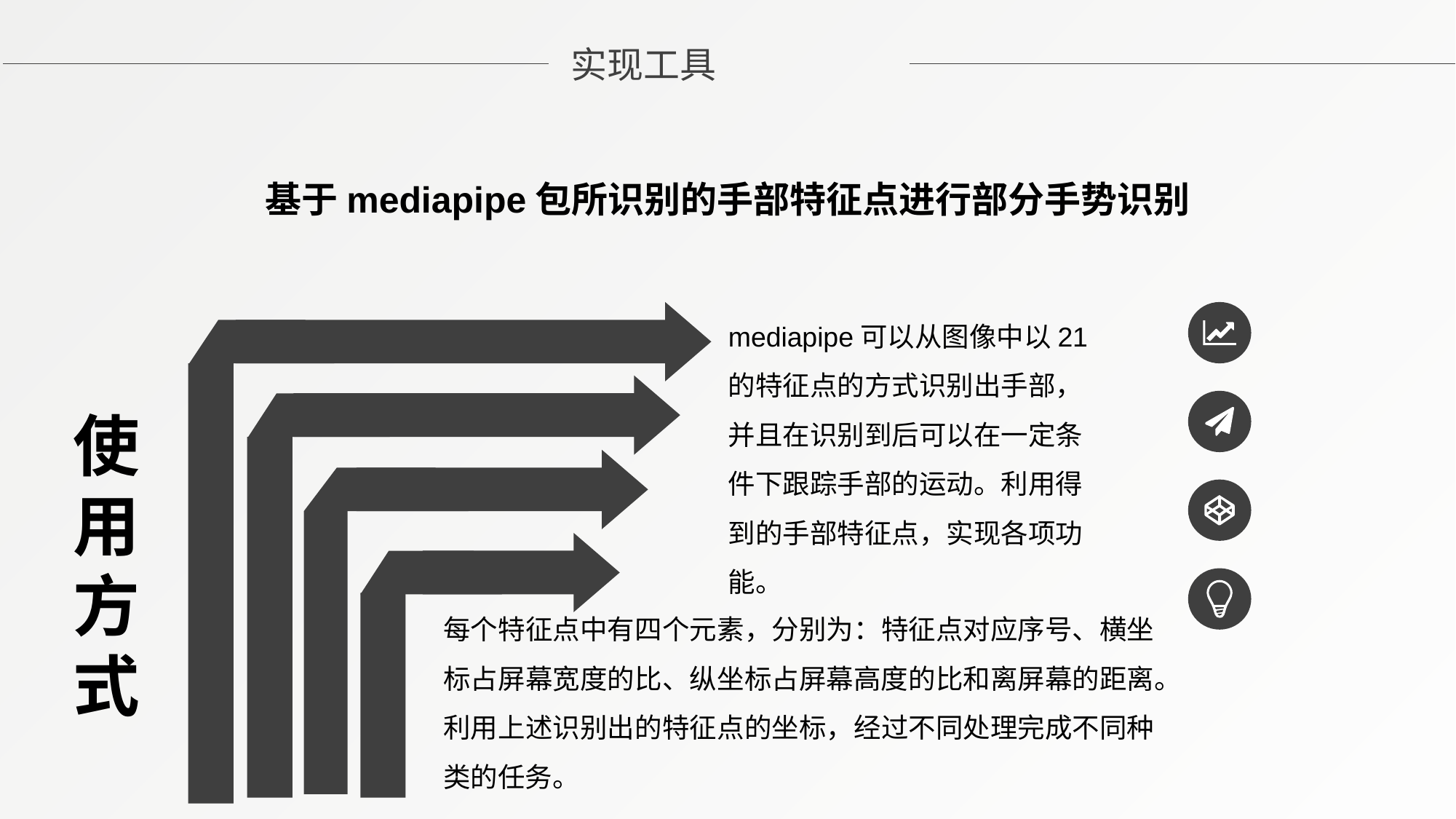

实现工具
基于mediapipe包所识别的手部特征点进行部分手势识别
mediapipe可以从图像中以21的特征点的方式识别出手部，并且在识别到后可以在一定条件下跟踪手部的运动。利用得到的手部特征点，实现各项功能。

使用方式

每个特征点中有四个元素，分别为：特征点对应序号、横坐标占屏幕宽度的比、纵坐标占屏幕高度的比和离屏幕的距离。
利用上述识别出的特征点的坐标，经过不同处理完成不同种类的任务。